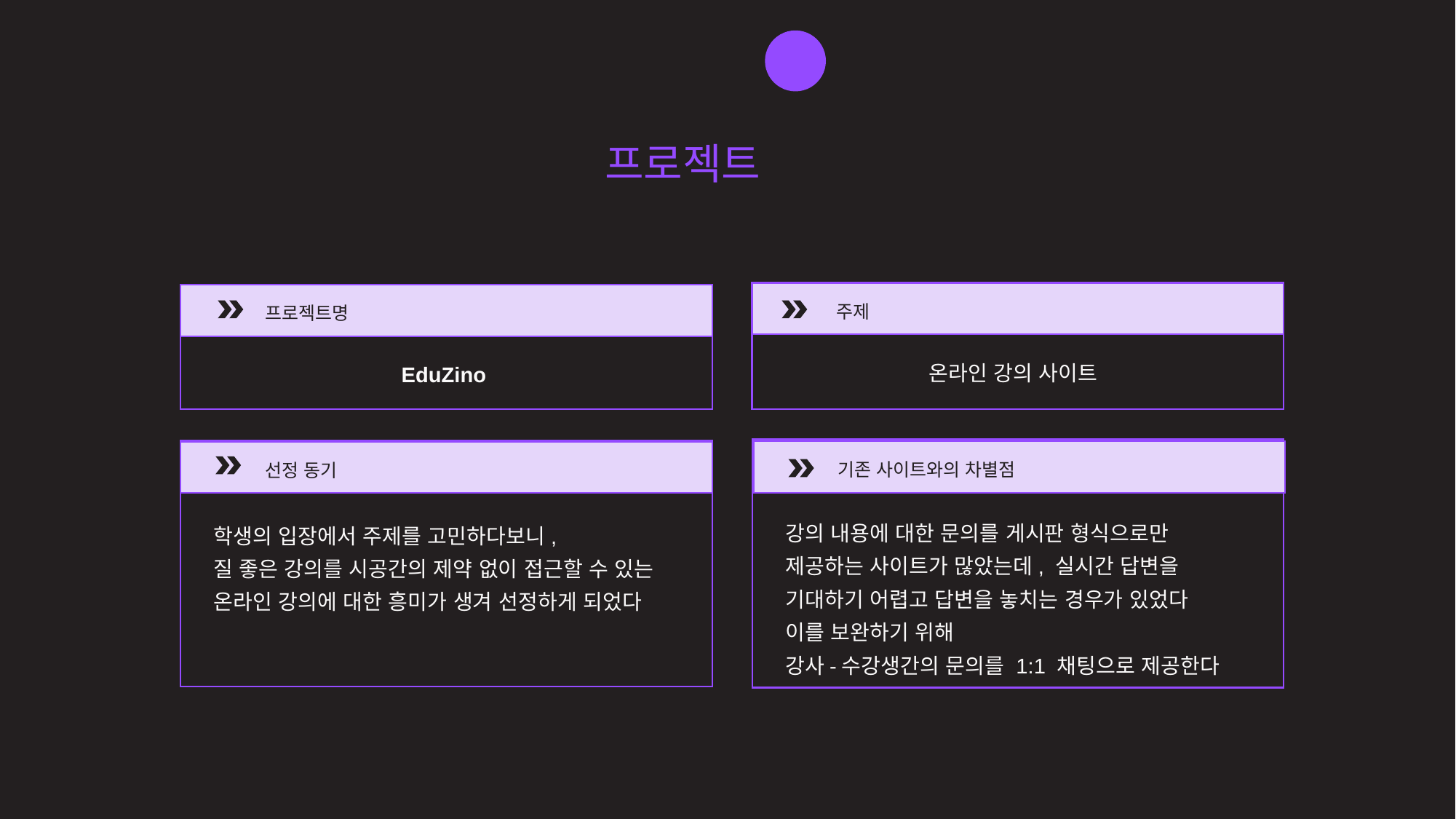

3 / 60

eduZino - 프로잭트 소개
프로젝트 소개

주제
프로젝트명

온라인 강의 사이트
EduZino

기존 사이트와의 차별점
선정 동기

강의 내용에 대한 문의를 게시판 형식으로만 제공하는 사이트가 많았는데, 실시간 답변을 기대하기 어렵고 답변을 놓치는 경우가 있었다
이를 보완하기 위해
강사-수강생간의 문의를 1:1 채팅으로 제공한다
학생의 입장에서 주제를 고민하다보니,
질 좋은 강의를 시공간의 제약 없이 접근할 수 있는 온라인 강의에 대한 흥미가 생겨 선정하게 되었다